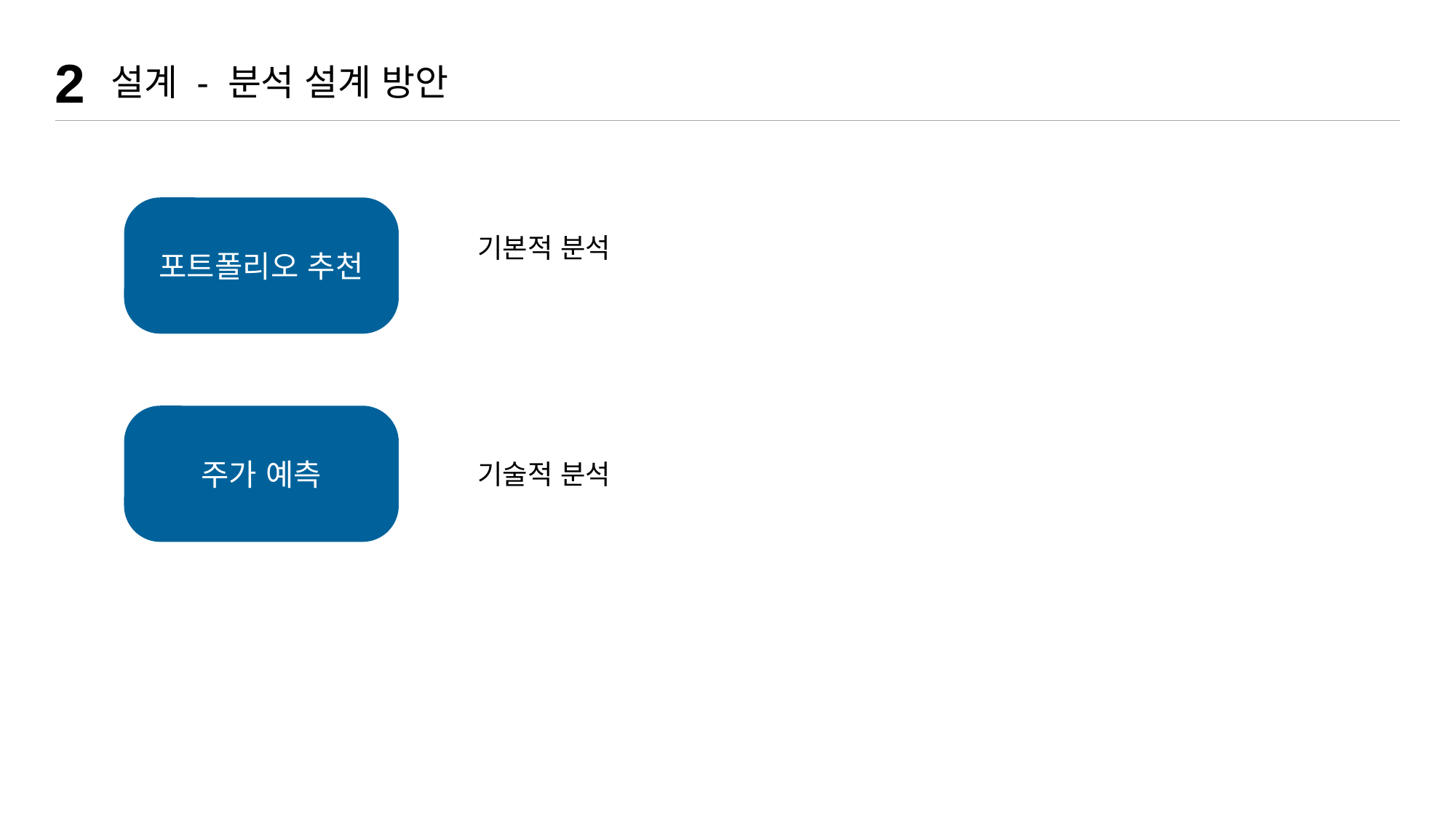

2
설계 - 분석 설계 방안
포트폴리오 추천
기본적 분석
주가 예측
기술적 분석